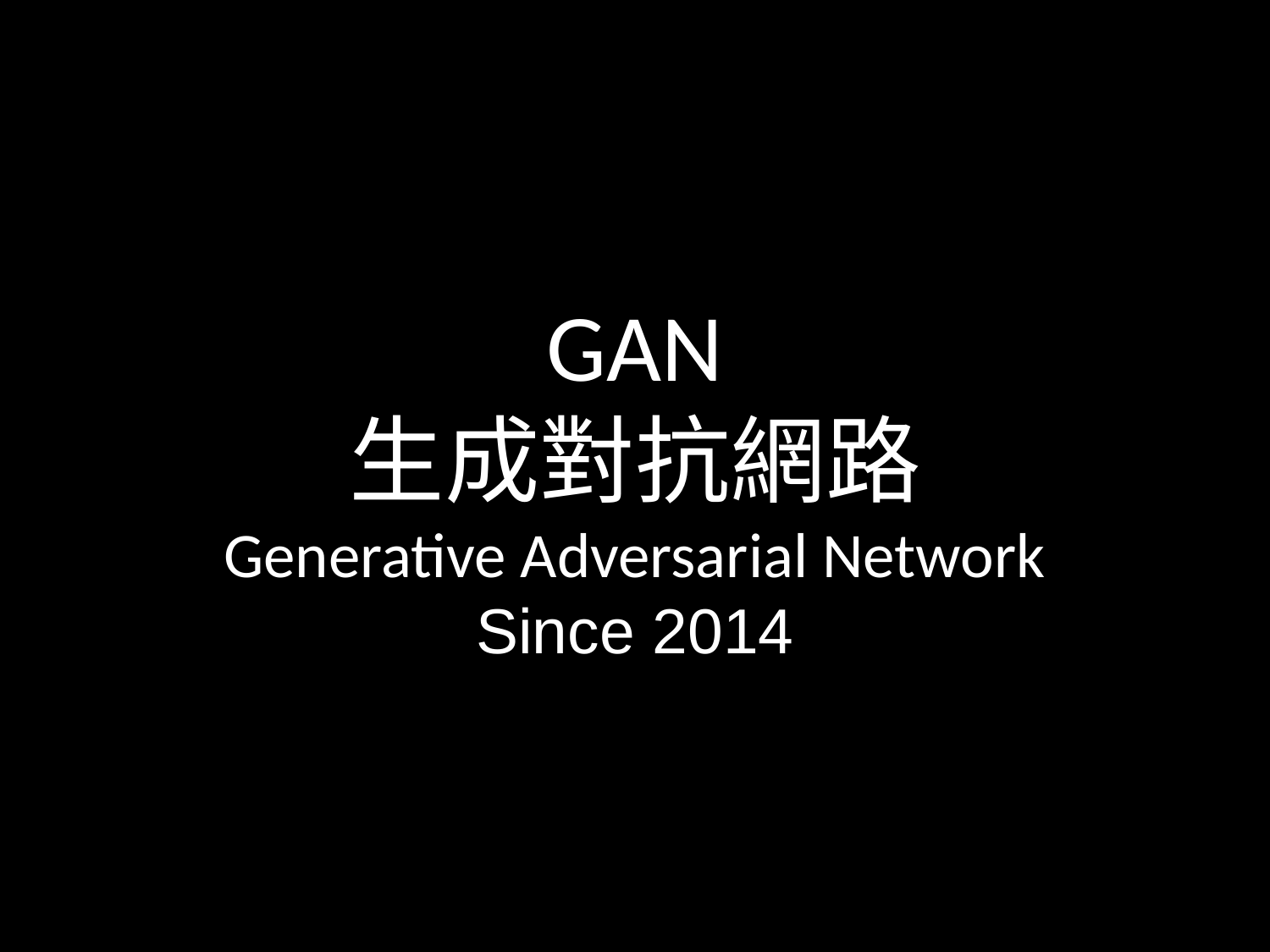

GAN
生成對抗網路
Generative Adversarial Network
Since 2014